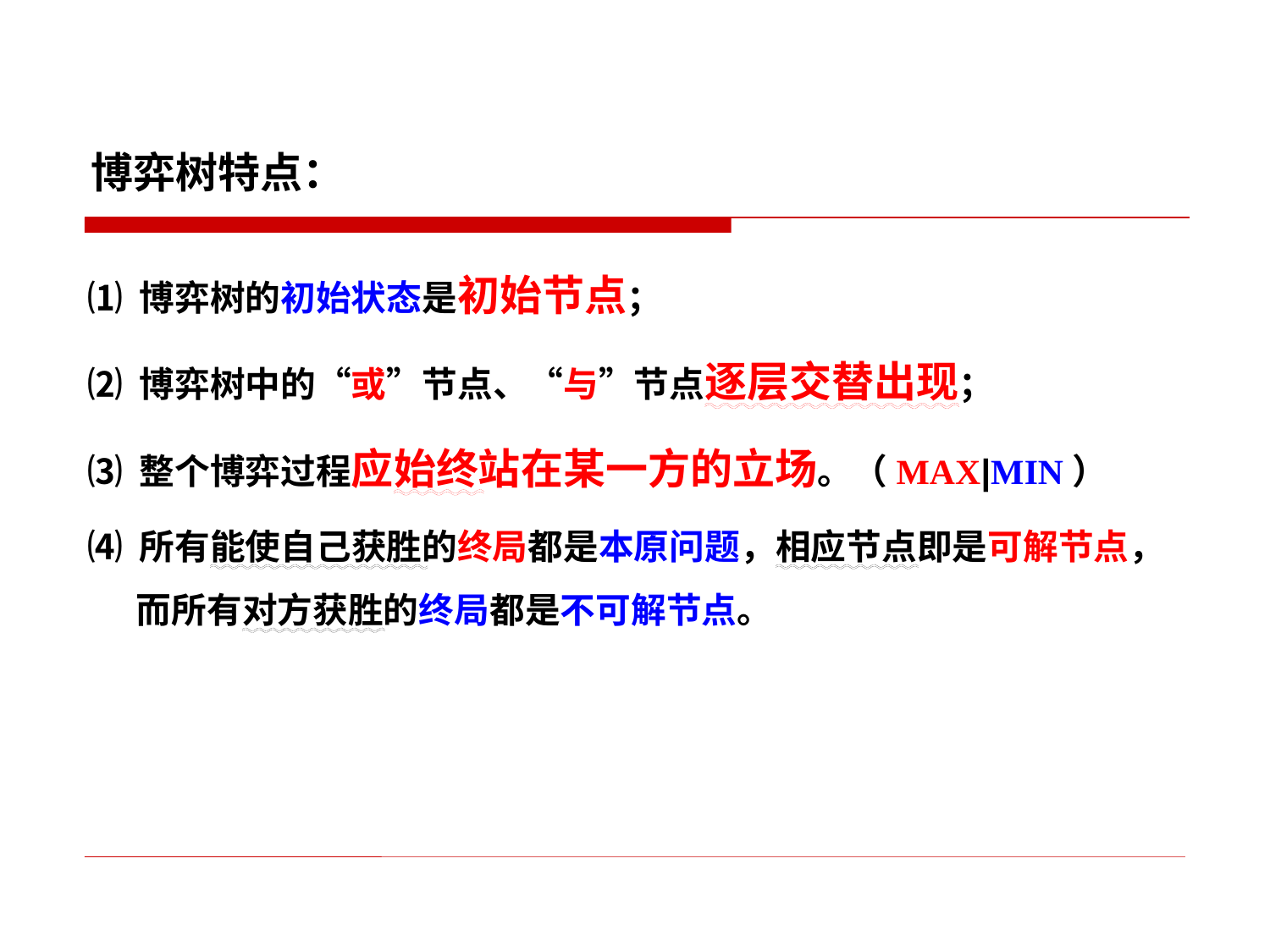

# 博弈树特点：
⑴ 博弈树的初始状态是初始节点；
⑵ 博弈树中的“或”节点、“与”节点逐层交替出现；
⑶ 整个博弈过程应始终站在某一方的立场。（MAX|MIN）
⑷ 所有能使自己获胜的终局都是本原问题，相应节点即是可解节点，
     而所有对方获胜的终局都是不可解节点。